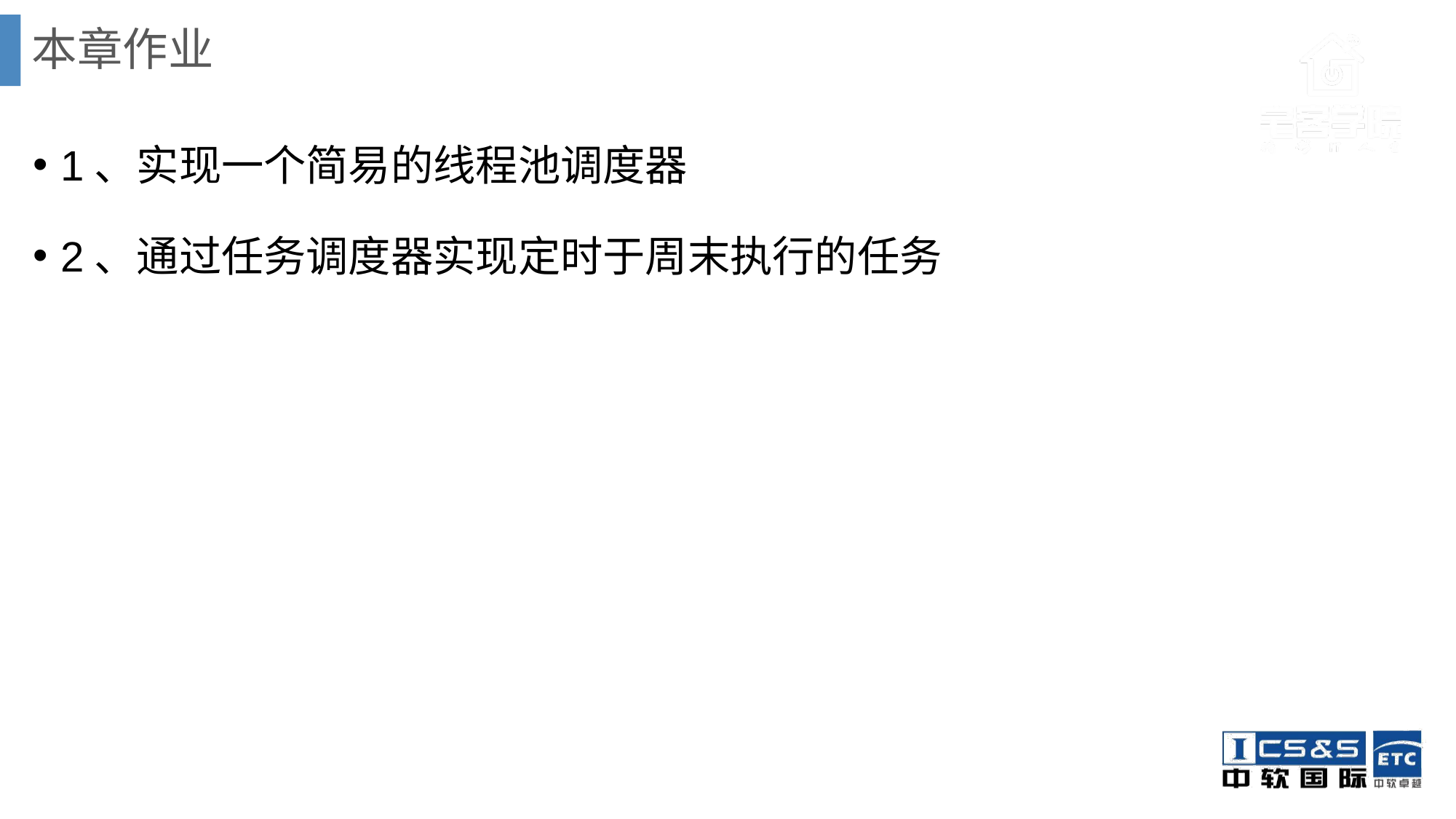

# 本章作业
1、实现一个简易的线程池调度器
2、通过任务调度器实现定时于周末执行的任务